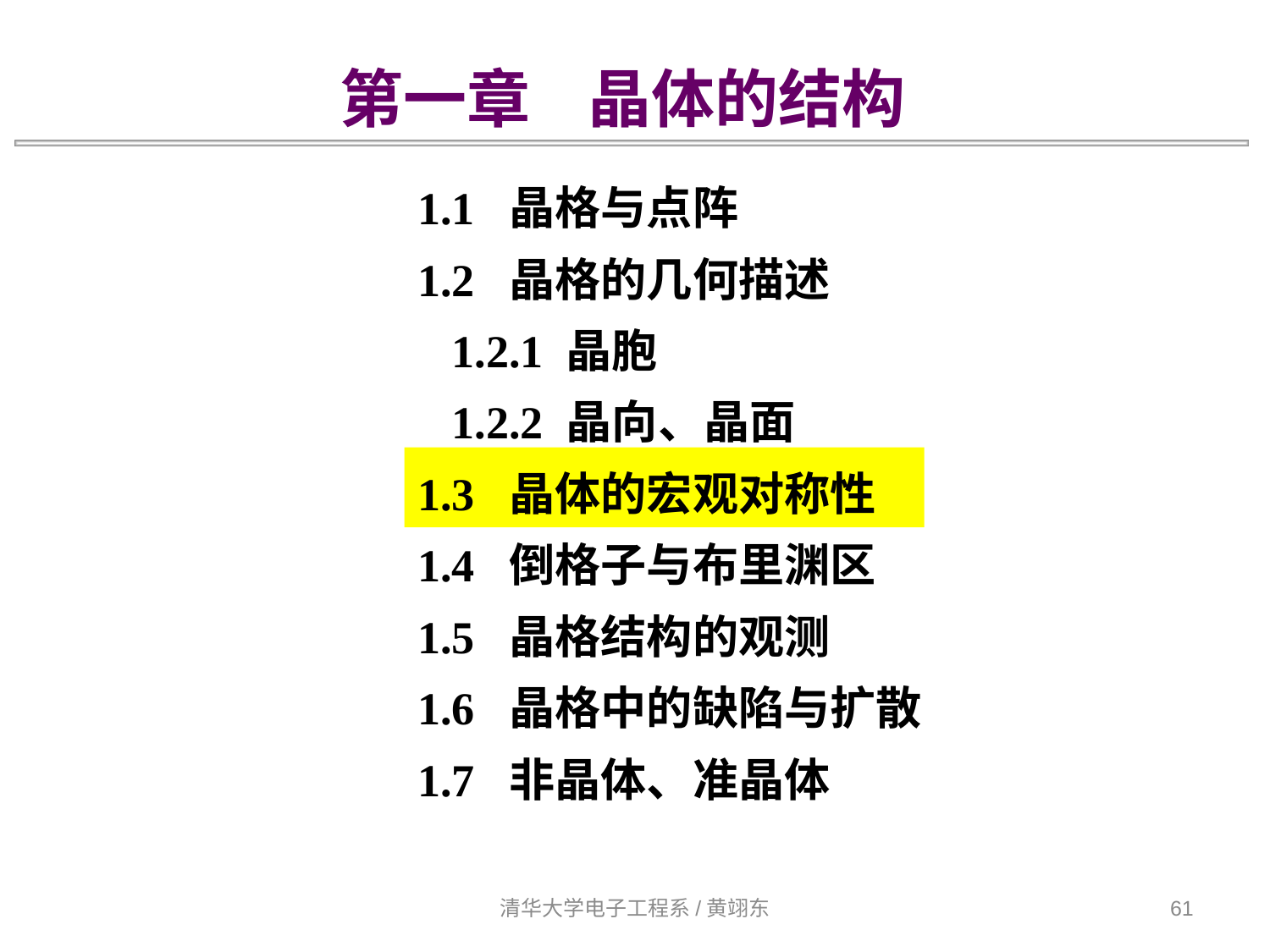

第一章    晶体的结构

1.1  晶格与点阵
1.2  晶格的几何描述
   1.2.1 晶胞
   1.2.2 晶向、晶面
1.3  晶体的宏观对称性
1.4  倒格子与布里渊区
1.5  晶格结构的观测
1.6  晶格中的缺陷与扩散
1.7  非晶体、准晶体

清华大学电子工程系/黄翊东
61